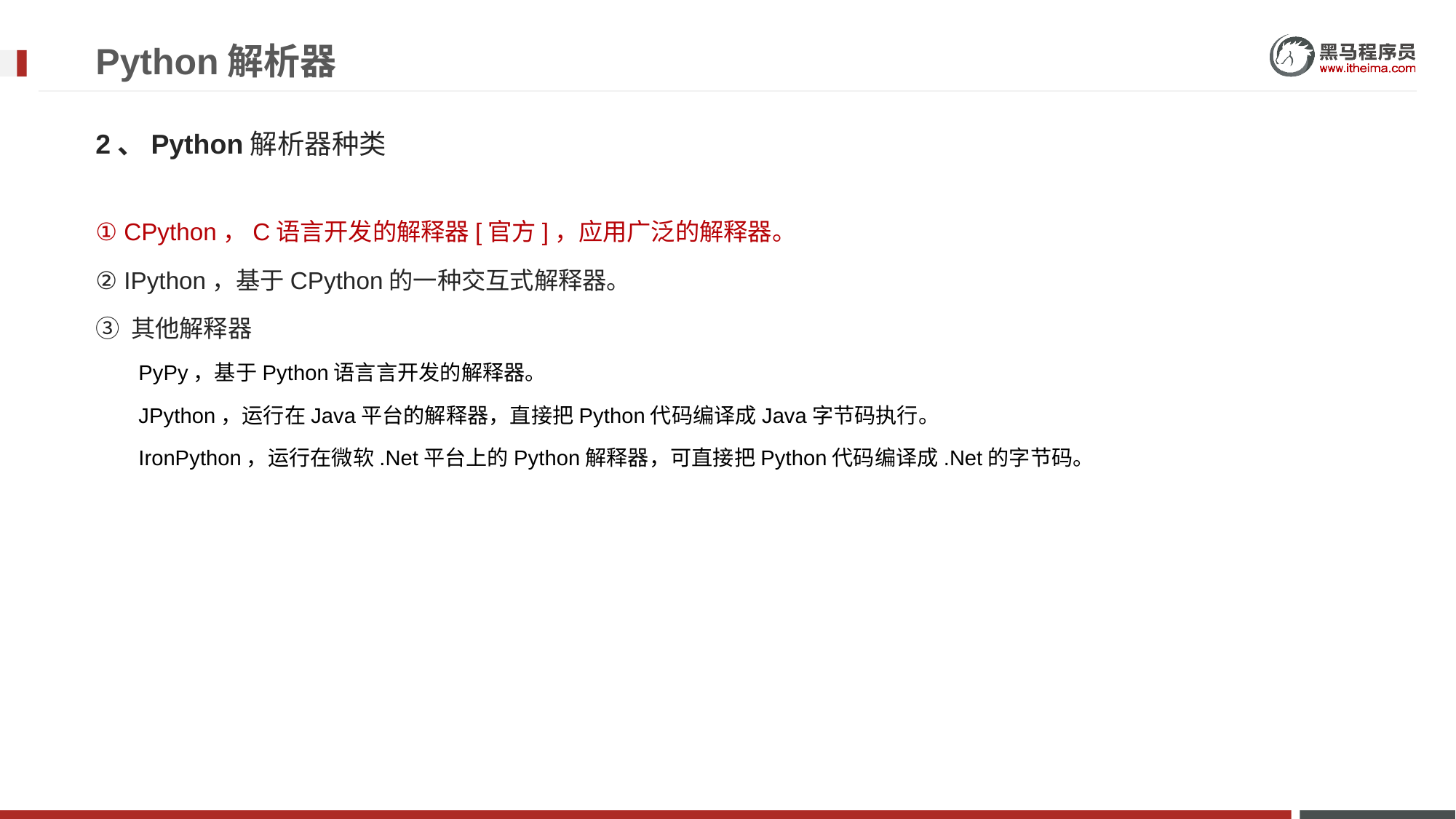

# Python解析器
2、Python解析器种类
① CPython，C语言开发的解释器[官方]，应⽤广泛的解释器。
② IPython，基于CPython的一种交互式解释器。
③ 其他解释器
PyPy，基于Python语⾔言开发的解释器。
JPython，运⾏在Java平台的解释器，直接把Python代码编译成Java字节码执⾏。
IronPython，运⾏在微软.Net平台上的Python解释器，可直接把Python代码编译成.Net的字节码。